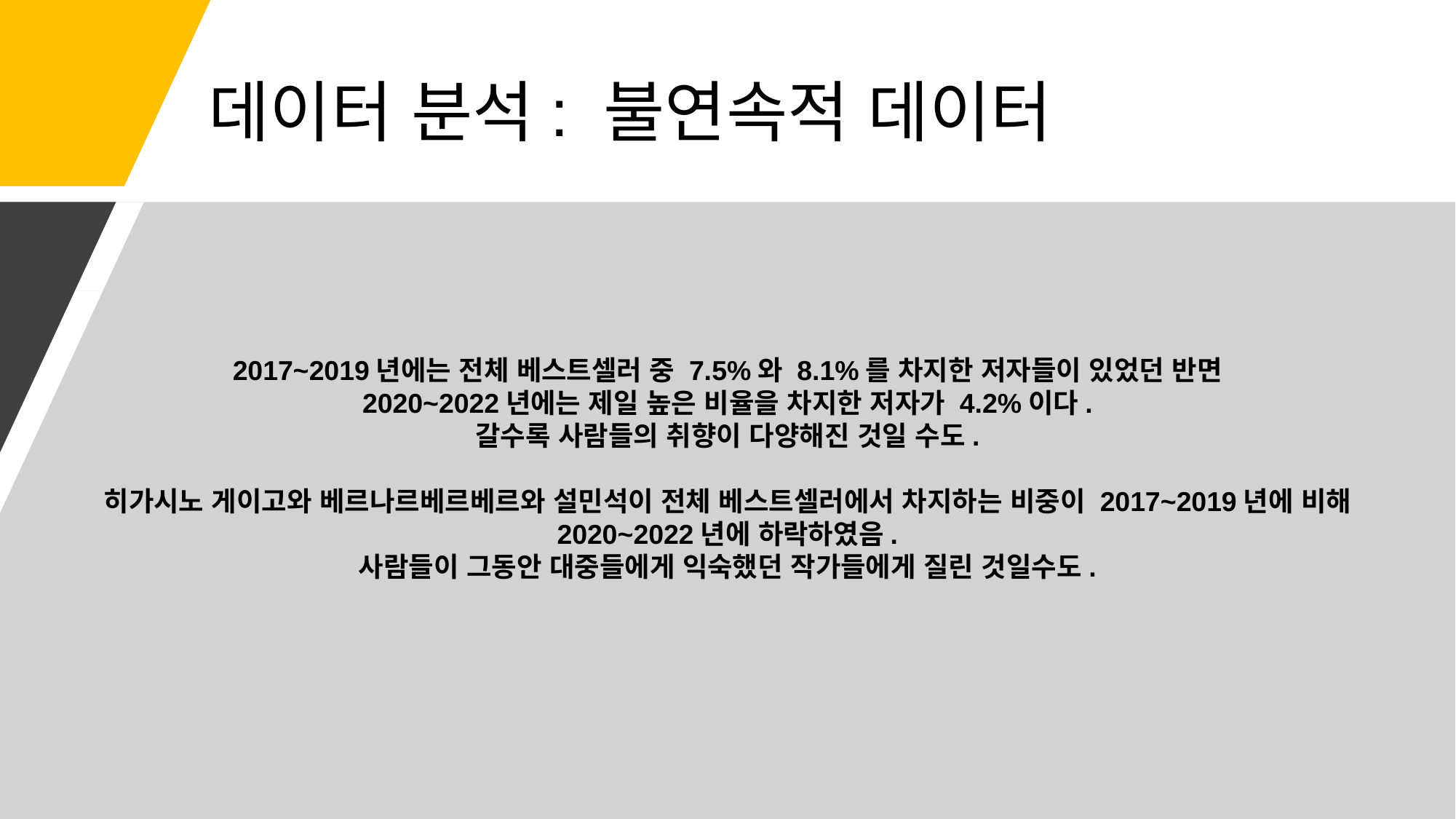

# 데이터 분석: 불연속적 데이터

2017~2019년에는 전체 베스트셀러 중 7.5%와 8.1%를 차지한 저자들이 있었던 반면
2020~2022년에는 제일 높은 비율을 차지한 저자가 4.2%이다.
갈수록 사람들의 취향이 다양해진 것일 수도.

히가시노 게이고와 베르나르베르베르와 설민석이 전체 베스트셀러에서 차지하는 비중이 2017~2019년에 비해
2020~2022년에 하락하였음.
사람들이 그동안 대중들에게 익숙했던 작가들에게 질린 것일수도.